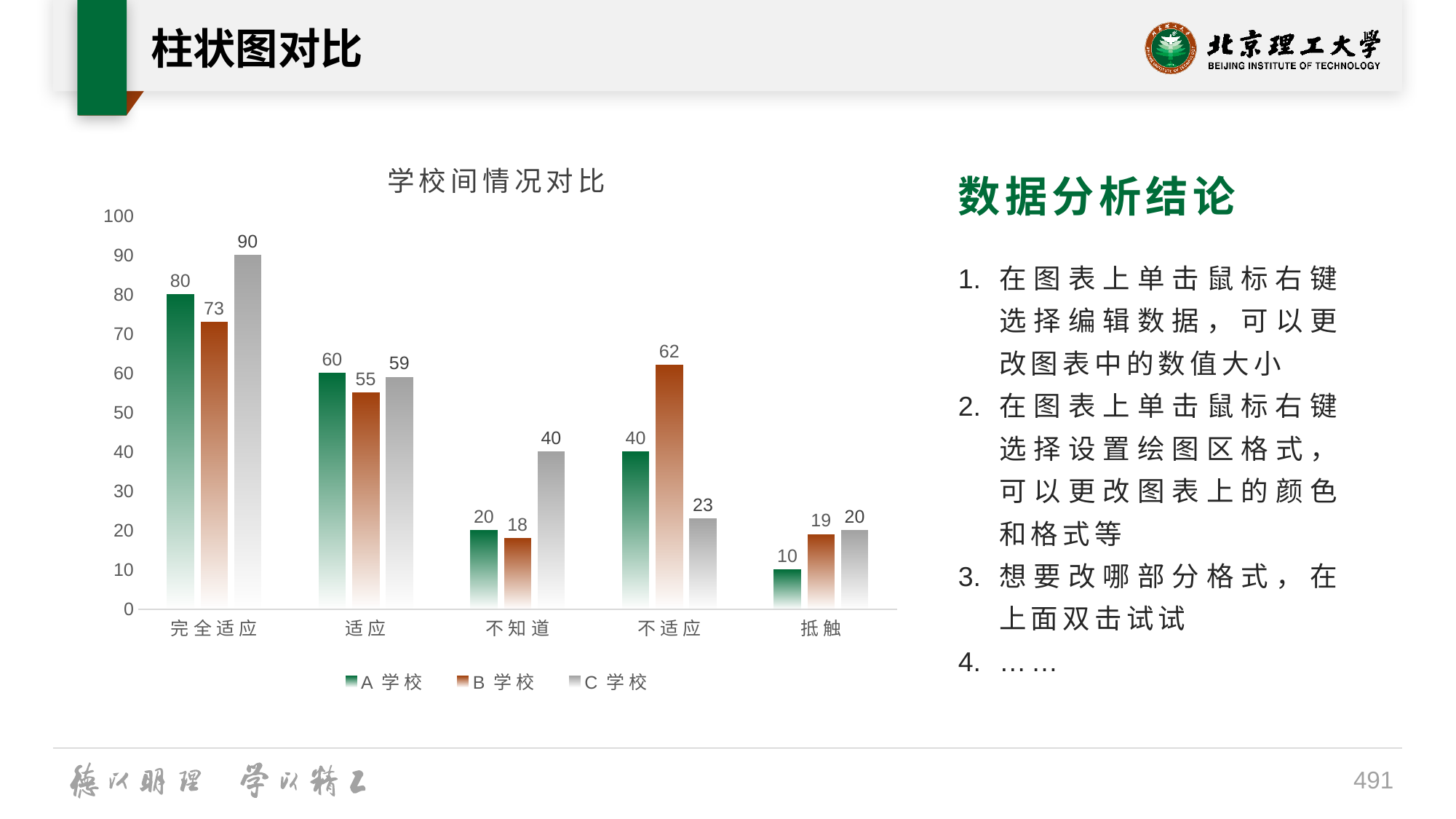

# 柱状图对比
学校间情况对比
数据分析结论

### Chart

| Category | A学校 | B学校 | C学校 |
|---|---|---|---|
| 完全适应 | 80.0 | 73.0 | 90.0 |
| 适应 | 60.0 | 55.0 | 59.0 |
| 不知道 | 20.0 | 18.0 | 40.0 |
| 不适应 | 40.0 | 62.0 | 23.0 |
| 抵触 | 10.0 | 19.0 | 20.0 |
在图表上单击鼠标右键选择编辑数据，可以更改图表中的数值大小
在图表上单击鼠标右键选择设置绘图区格式，可以更改图表上的颜色和格式等
想要改哪部分格式，在上面双击试试
……